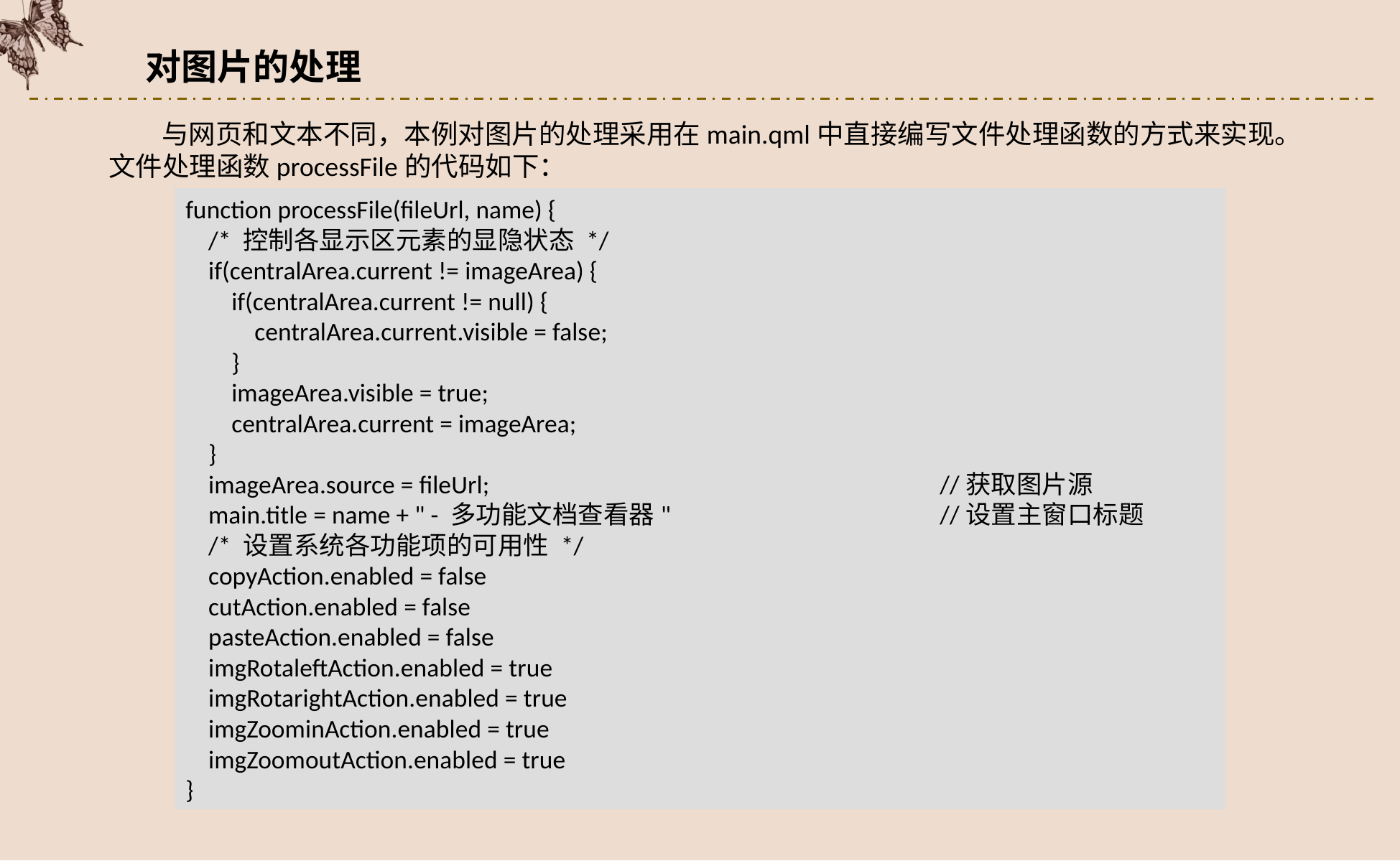

对图片的处理
与网页和文本不同，本例对图片的处理采用在main.qml中直接编写文件处理函数的方式来实现。文件处理函数processFile的代码如下：
function processFile(fileUrl, name) {
    /* 控制各显示区元素的显隐状态 */
    if(centralArea.current != imageArea) {
        if(centralArea.current != null) {
            centralArea.current.visible = false;
        }
        imageArea.visible = true;
        centralArea.current = imageArea;
    }
    imageArea.source = fileUrl;					//获取图片源
    main.title = name + " - 多功能文档查看器"			//设置主窗口标题
    /* 设置系统各功能项的可用性 */
    copyAction.enabled = false
    cutAction.enabled = false
    pasteAction.enabled = false
    imgRotaleftAction.enabled = true
    imgRotarightAction.enabled = true
    imgZoominAction.enabled = true
    imgZoomoutAction.enabled = true
}